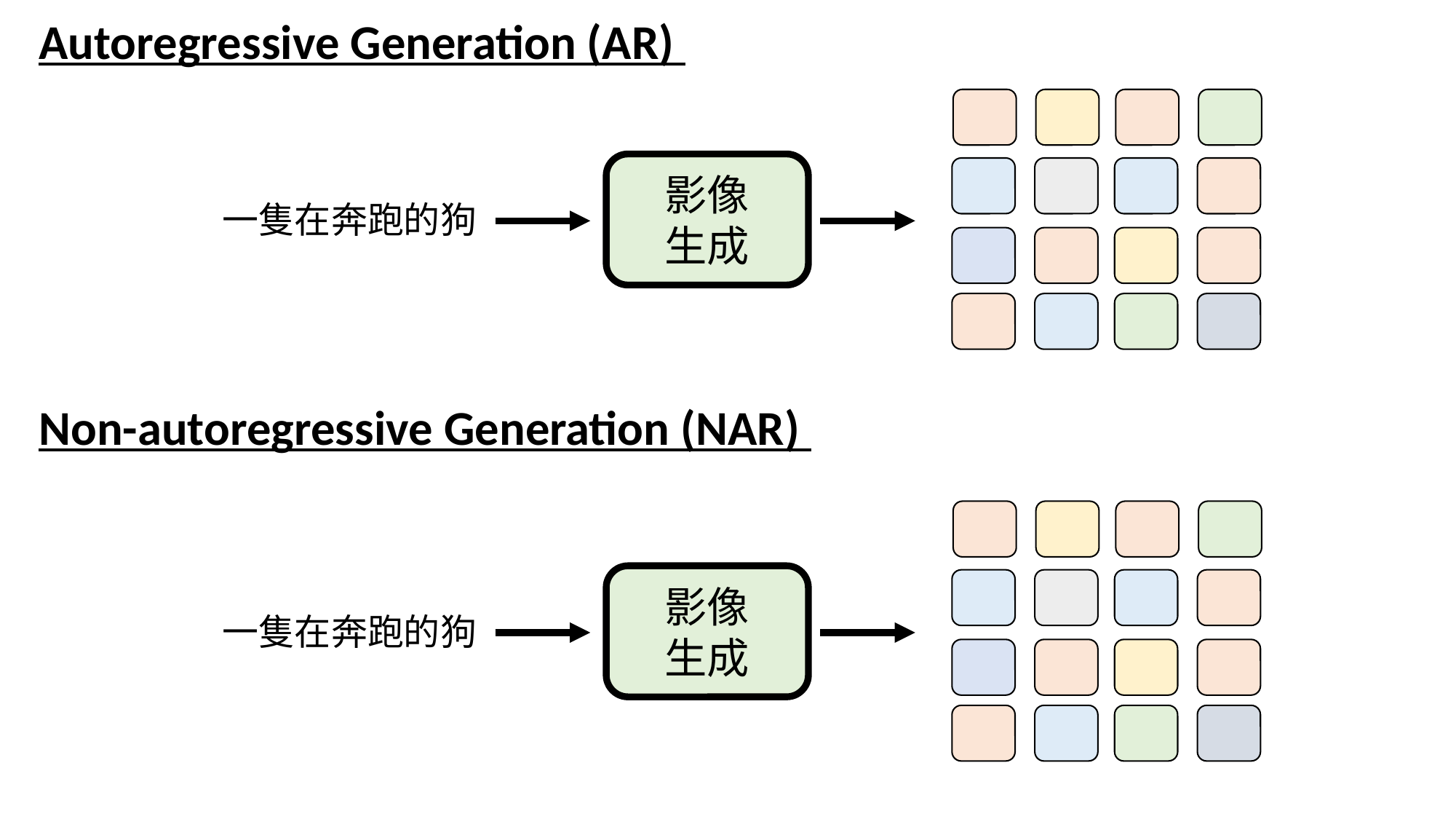

Autoregressive Generation (AR)

影像
生成

一隻在奔跑的狗

Non-autoregressive Generation (NAR)

影像
生成
一隻在奔跑的狗